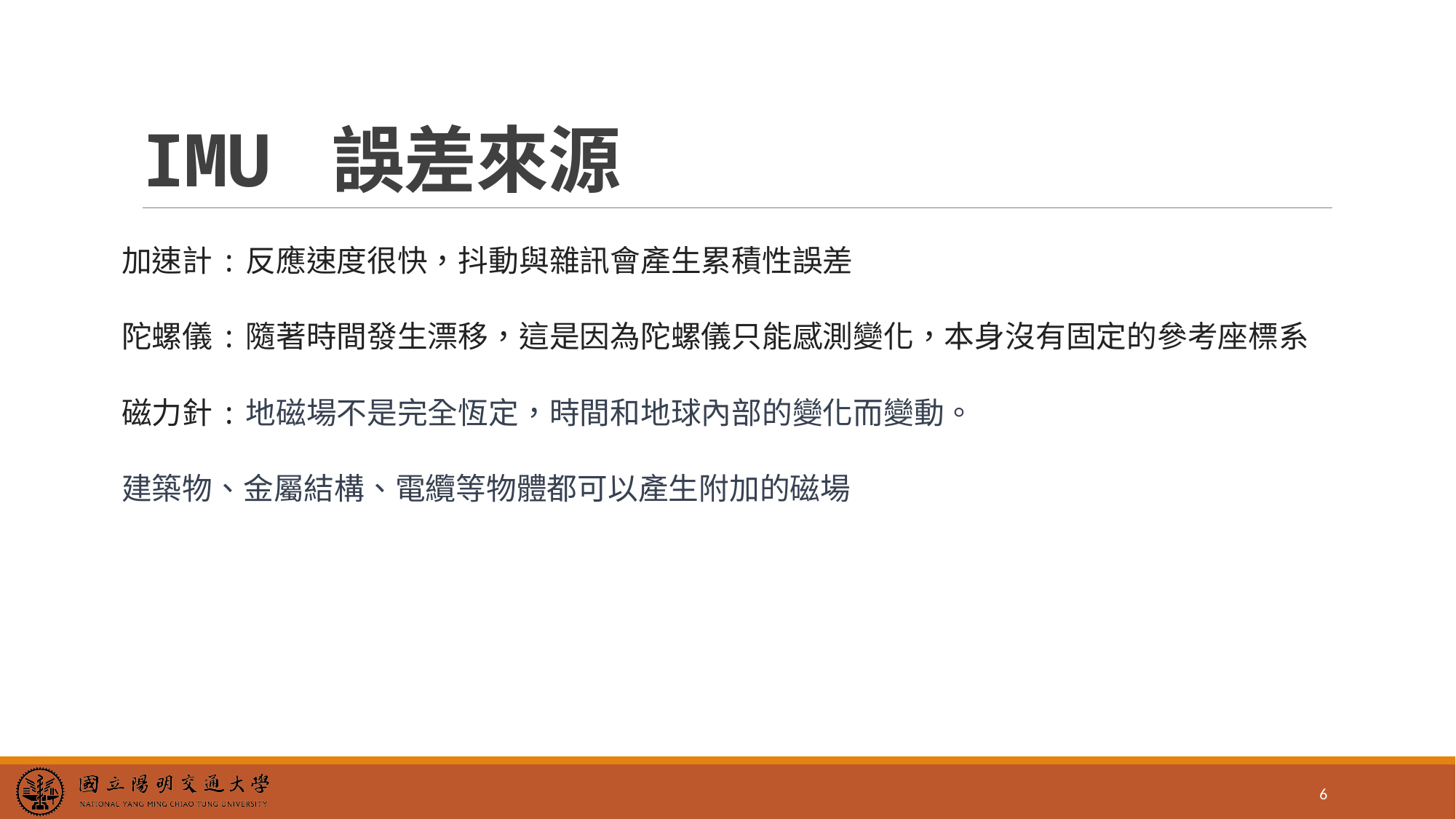

# IMU 誤差來源
加速計:反應速度很快，抖動與雜訊會產生累積性誤差
陀螺儀:隨著時間發生漂移，這是因為陀螺儀只能感測變化，本身沒有固定的參考座標系
磁力針:地磁場不是完全恆定，時間和地球內部的變化而變動。
建築物、金屬結構、電纜等物體都可以產生附加的磁場

6